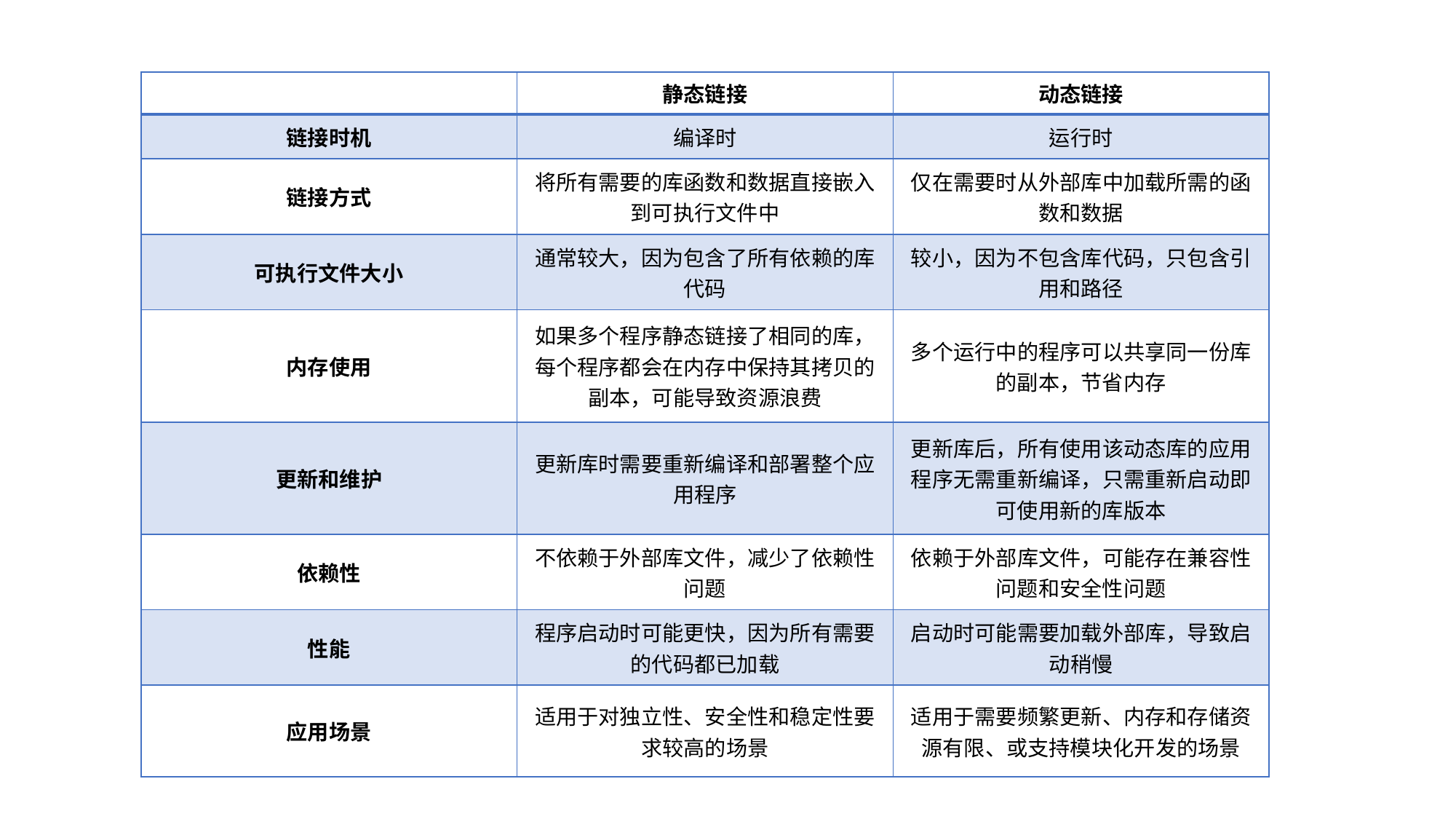

|  | 静态链接 | 动态链接 |
| --- | --- | --- |
| 链接时机 | 编译时 | 运行时 |
| 链接方式 | 将所有需要的库函数和数据直接嵌入到可执行文件中 | 仅在需要时从外部库中加载所需的函数和数据 |
| 可执行文件大小 | 通常较大，因为包含了所有依赖的库代码 | 较小，因为不包含库代码，只包含引用和路径 |
| 内存使用 | 如果多个程序静态链接了相同的库，每个程序都会在内存中保持其拷贝的副本，可能导致资源浪费 | 多个运行中的程序可以共享同一份库的副本，节省内存 |
| 更新和维护 | 更新库时需要重新编译和部署整个应用程序 | 更新库后，所有使用该动态库的应用程序无需重新编译，只需重新启动即可使用新的库版本 |
| 依赖性 | 不依赖于外部库文件，减少了依赖性问题 | 依赖于外部库文件，可能存在兼容性问题和安全性问题 |
| 性能 | 程序启动时可能更快，因为所有需要的代码都已加载 | 启动时可能需要加载外部库，导致启动稍慢 |
| 应用场景 | 适用于对独立性、安全性和稳定性要求较高的场景 | 适用于需要频繁更新、内存和存储资源有限、或支持模块化开发的场景 |